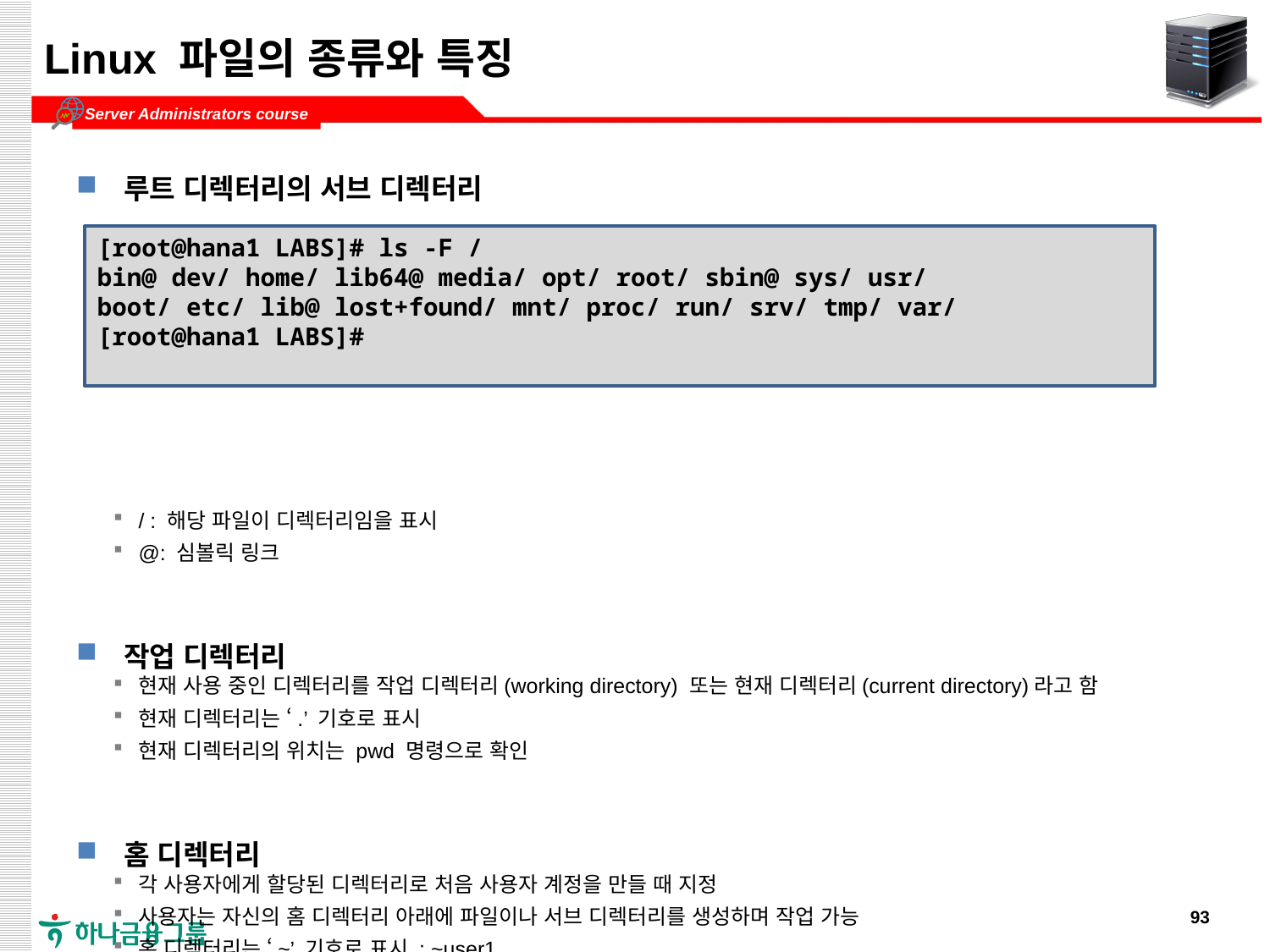

# Linux 파일의 종류와 특징
루트 디렉터리의 서브 디렉터리

/ : 해당 파일이 디렉터리임을 표시
@: 심볼릭 링크

작업 디렉터리
현재 사용 중인 디렉터리를 작업 디렉터리(working directory) 또는 현재 디렉터리(current directory)라고 함
현재 디렉터리는 ‘.’ 기호로 표시
현재 디렉터리의 위치는 pwd 명령으로 확인

홈 디렉터리
각 사용자에게 할당된 디렉터리로 처음 사용자 계정을 만들 때 지정
사용자는 자신의 홈 디렉터리 아래에 파일이나 서브 디렉터리를 생성하며 작업 가능
홈 디렉터리는 ‘~’ 기호로 표시 : ~user1

[root@hana1 LABS]# ls -F /
bin@ dev/ home/ lib64@ media/ opt/ root/ sbin@ sys/ usr/
boot/ etc/ lib@ lost+found/ mnt/ proc/ run/ srv/ tmp/ var/
[root@hana1 LABS]#